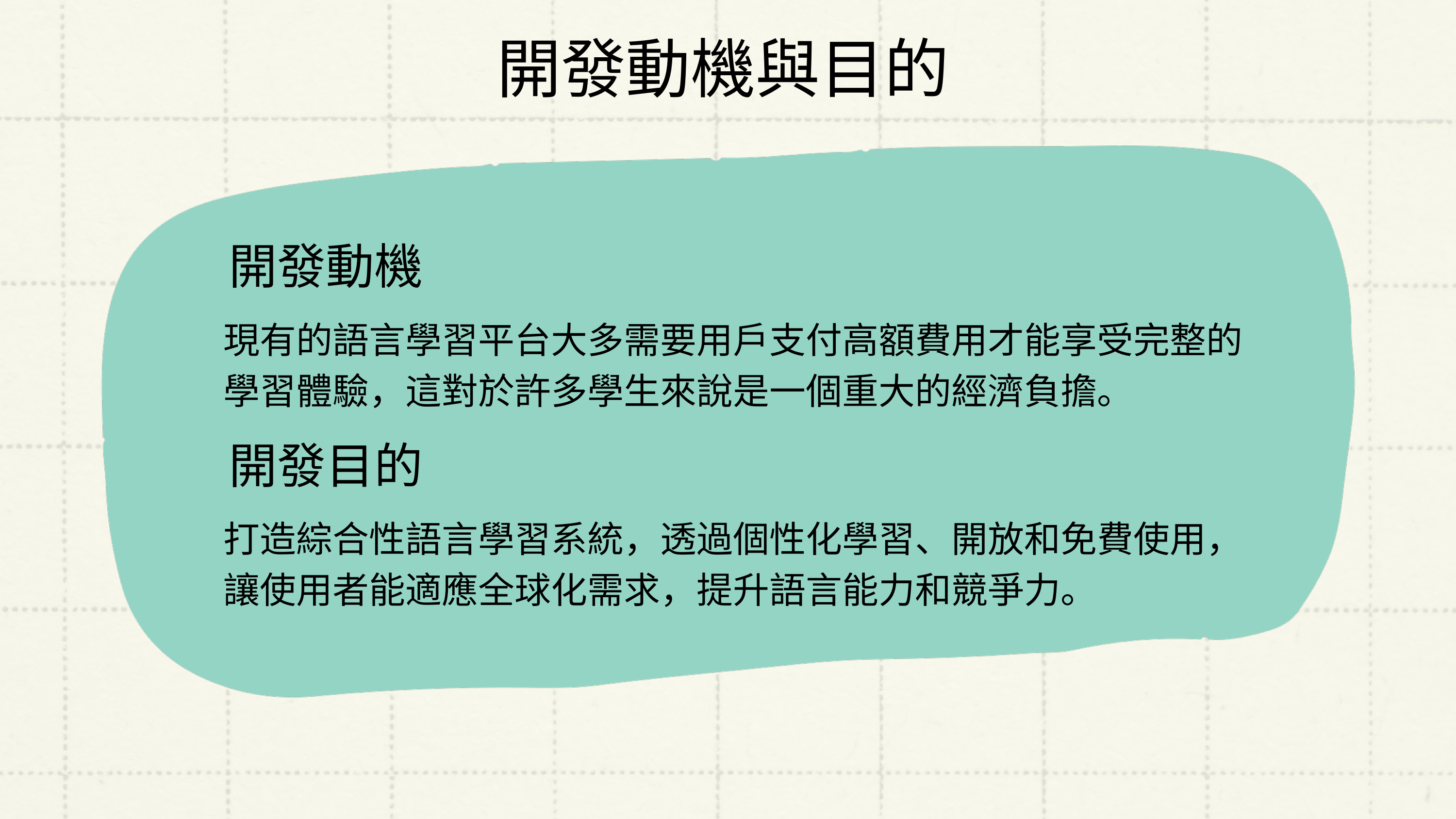

開發動機與目的

開發動機
現有的語言學習平台大多需要用戶支付高額費用才能享受完整的學習體驗，這對於許多學生來說是一個重大的經濟負擔。
開發目的
打造綜合性語言學習系統，透過個性化學習、開放和免費使用，讓使用者能適應全球化需求，提升語言能力和競爭力。